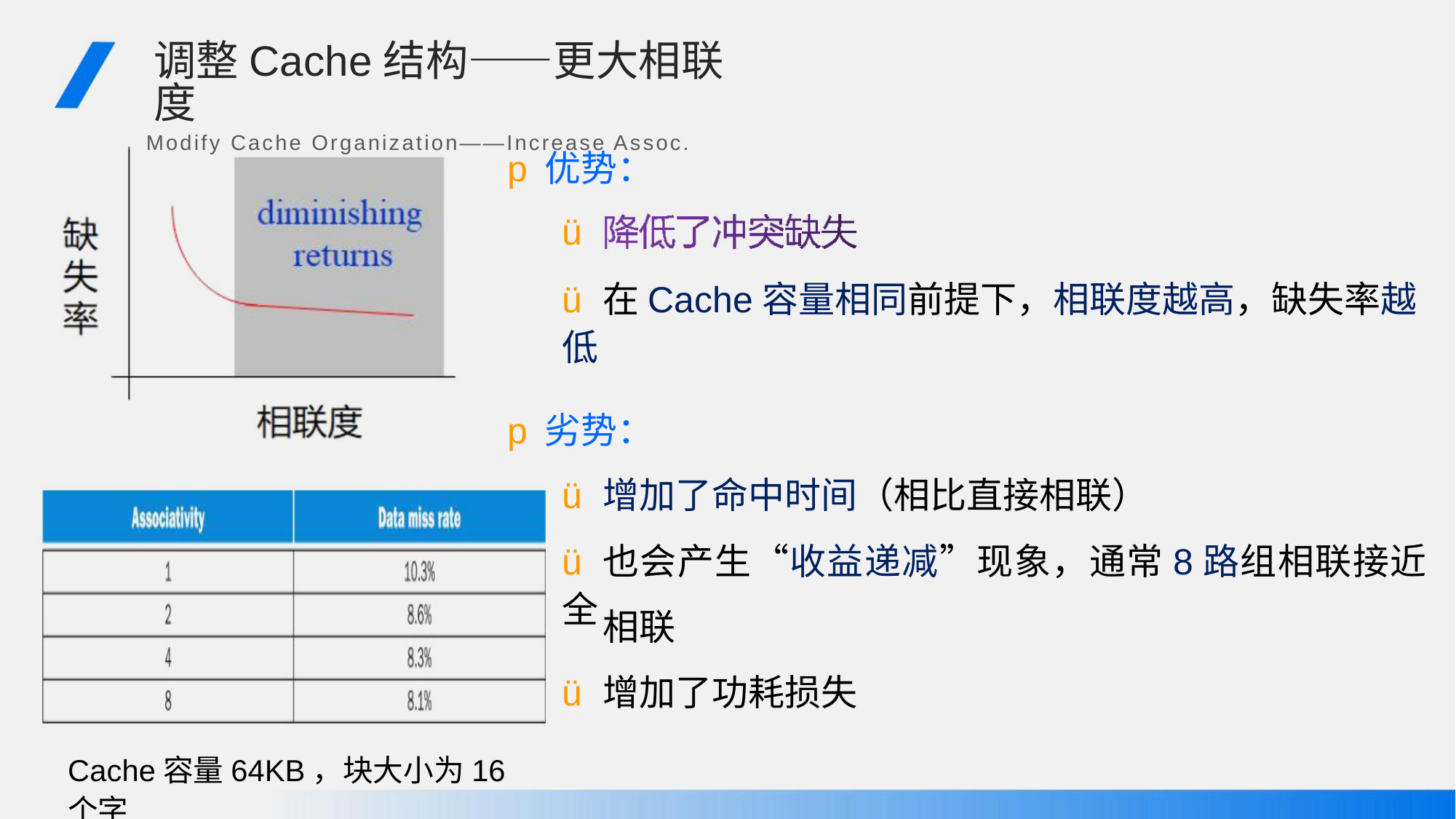

调整Cache结构——更大相联度
Modify Cache Organization——Increase Assoc.
p优势：
ü
ü在Cache容量相同前提下，相联度越高，缺失率越低
p劣势：
ü增加了命中时间（相比直接相联）
ü也会产生“收益递减”现象，通常8路组相联接近全
相联
ü增加了功耗损失
Cache容量64KB，块大小为16个字